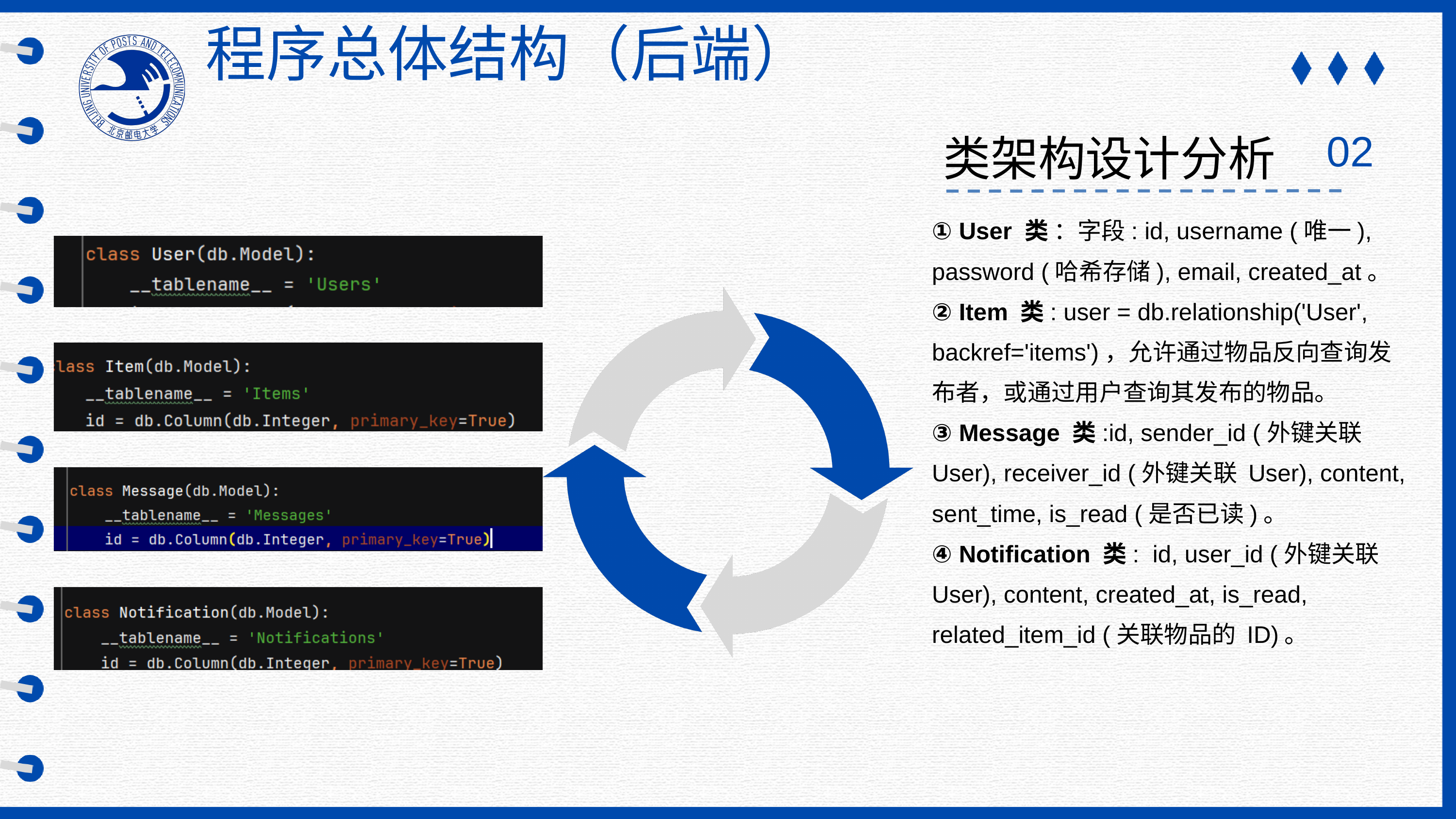

程序总体结构（后端）

02
类架构设计分析
① User 类 ：字段: id, username (唯一), password (哈希存储), email, created_at。
② Item 类: user = db.relationship('User', backref='items')，允许通过物品反向查询发布者，或通过用户查询其发布的物品。
③ Message 类:id, sender_id (外键关联 User), receiver_id (外键关联 User), content, sent_time, is_read (是否已读)。
④ Notification 类:  id, user_id (外键关联 User), content, created_at, is_read, related_item_id (关联物品的 ID)。